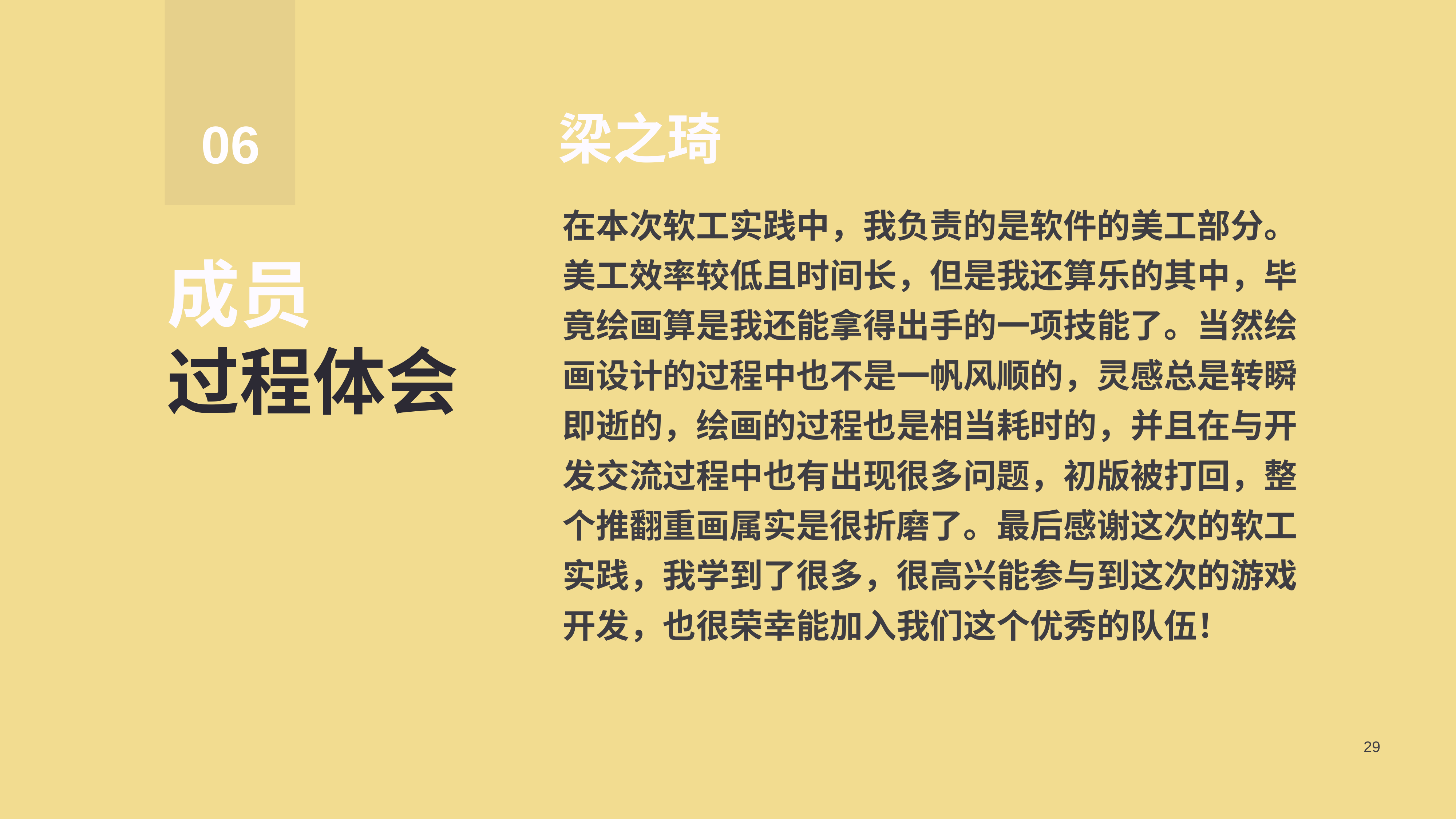

06
梁之琦
在本次软工实践中，我负责的是软件的美工部分。美工效率较低且时间长，但是我还算乐的其中，毕竟绘画算是我还能拿得出手的一项技能了。当然绘画设计的过程中也不是一帆风顺的，灵感总是转瞬即逝的，绘画的过程也是相当耗时的，并且在与开发交流过程中也有出现很多问题，初版被打回，整个推翻重画属实是很折磨了。最后感谢这次的软工实践，我学到了很多，很高兴能参与到这次的游戏开发，也很荣幸能加入我们这个优秀的队伍！
成员
过程体会
29